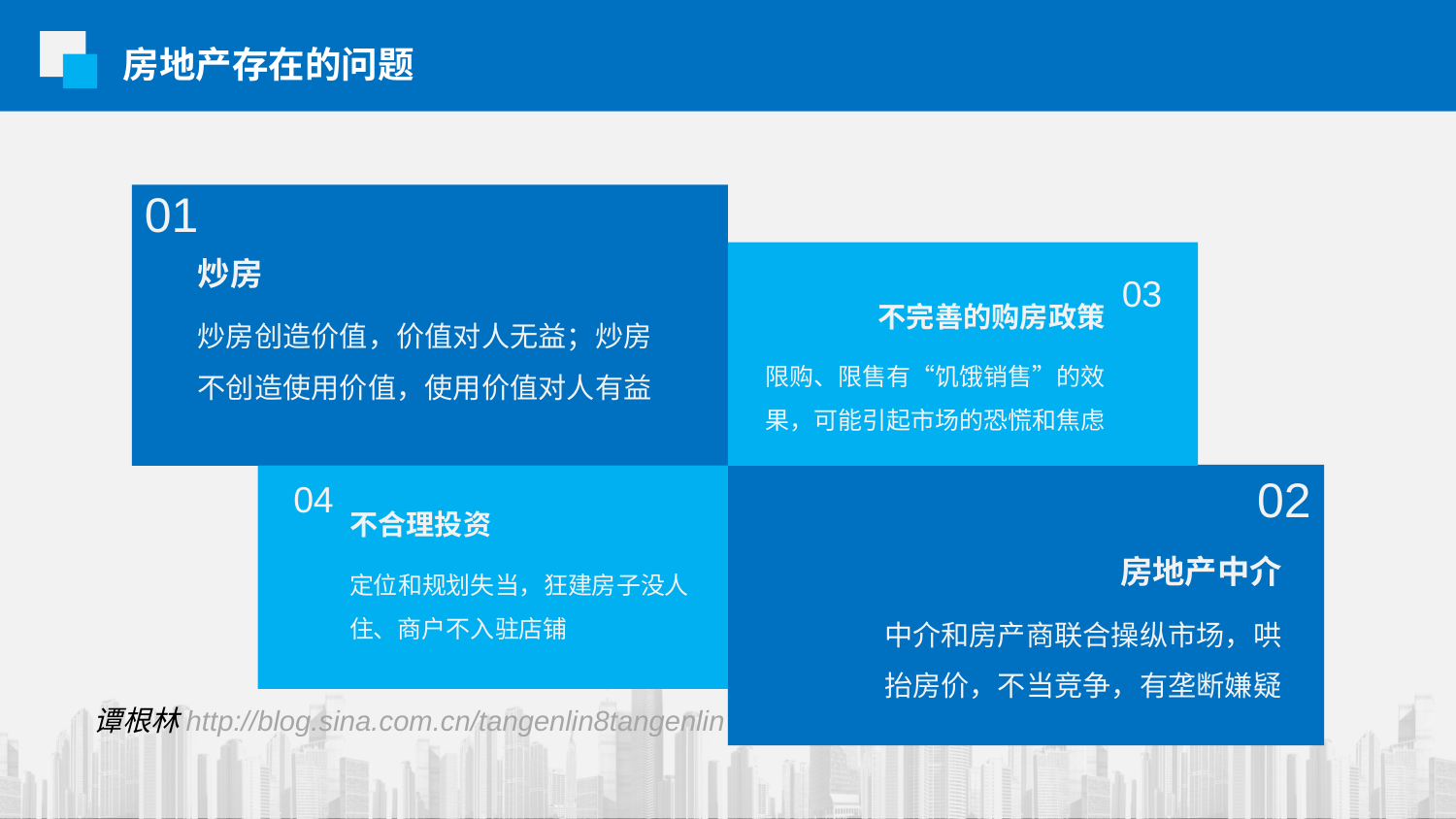

房地产存在的问题

01

炒房
03
不完善的购房政策
炒房创造价值，价值对人无益；炒房不创造使用价值，使用价值对人有益
限购、限售有“饥饿销售”的效果，可能引起市场的恐慌和焦虑

02
04
不合理投资
房地产中介
定位和规划失当，狂建房子没人住、商户不入驻店铺
中介和房产商联合操纵市场，哄抬房价，不当竞争，有垄断嫌疑
谭根林http://blog.sina.com.cn/tangenlin8tangenlin